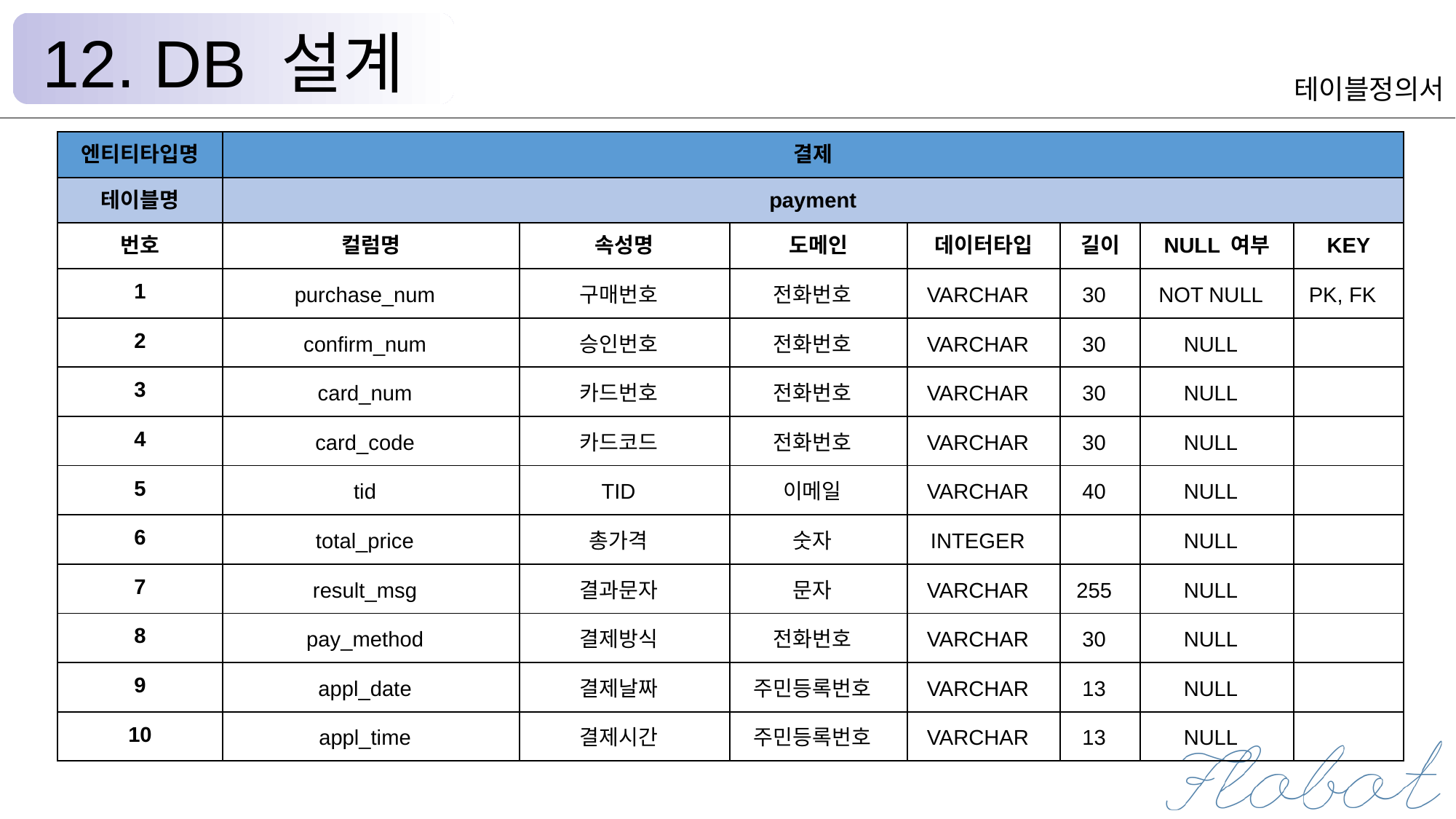

12. DB 설계

테이블정의서
| 엔티티타입명 | 결제 |  |  |  |  |  |  |
| --- | --- | --- | --- | --- | --- | --- | --- |
| 테이블명 | payment |  |  |  |  |  |  |
| 번호 | 컬럼명 | 속성명 | 도메인 | 데이터타입 | 길이 | NULL 여부 | KEY |
| 1 | purchase\_num | 구매번호 | 전화번호 | VARCHAR | 30 | NOT NULL | PK, FK |
| 2 | confirm\_num | 승인번호 | 전화번호 | VARCHAR | 30 | NULL |  |
| 3 | card\_num | 카드번호 | 전화번호 | VARCHAR | 30 | NULL |  |
| 4 | card\_code | 카드코드 | 전화번호 | VARCHAR | 30 | NULL |  |
| 5 | tid | TID | 이메일 | VARCHAR | 40 | NULL |  |
| 6 | total\_price | 총가격 | 숫자 | INTEGER |  | NULL |  |
| 7 | result\_msg | 결과문자 | 문자 | VARCHAR | 255 | NULL |  |
| 8 | pay\_method | 결제방식 | 전화번호 | VARCHAR | 30 | NULL |  |
| 9 | appl\_date | 결제날짜 | 주민등록번호 | VARCHAR | 13 | NULL |  |
| 10 | appl\_time | 결제시간 | 주민등록번호 | VARCHAR | 13 | NULL |  |